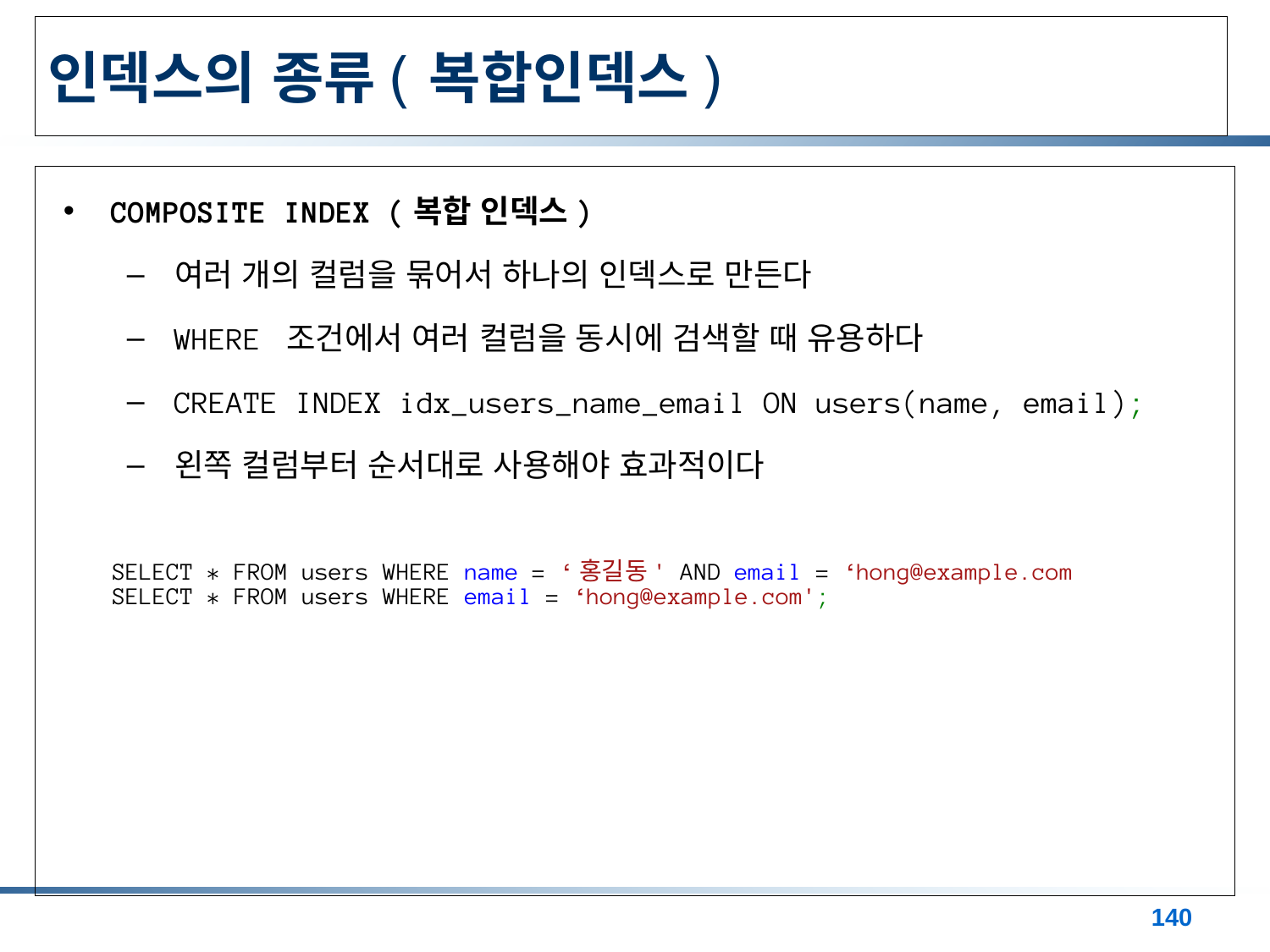

# 인덱스의 종류(복합인덱스)
COMPOSITE INDEX (복합 인덱스)
여러 개의 컬럼을 묶어서 하나의 인덱스로 만든다
WHERE 조건에서 여러 컬럼을 동시에 검색할 때 유용하다
CREATE INDEX idx_users_name_email ON users(name, email);
왼쪽 컬럼부터 순서대로 사용해야 효과적이다

SELECT * FROM users WHERE name = ‘홍길동' AND email = ‘hong@example.com
SELECT * FROM users WHERE email = ‘hong@example.com';